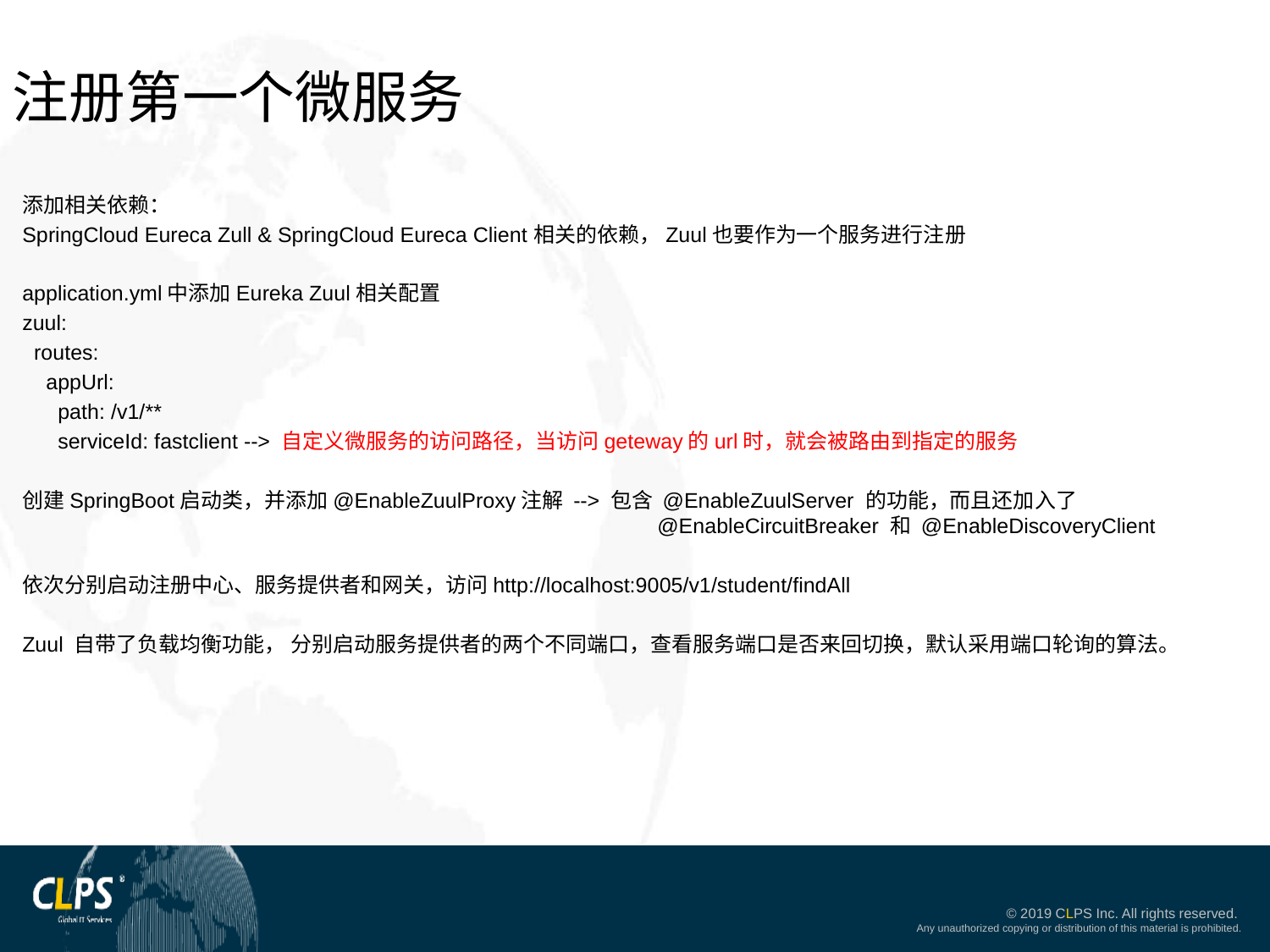

注册第一个微服务

添加相关依赖：
SpringCloud Eureca Zull & SpringCloud Eureca Client相关的依赖，Zuul也要作为一个服务进行注册

application.yml中添加Eureka Zuul相关配置
zuul:
  routes:
    appUrl:
      path: /v1/**
      serviceId: fastclient --> 自定义微服务的访问路径，当访问geteway的url时，就会被路由到指定的服务

创建SpringBoot启动类，并添加@EnableZuulProxy注解 --> 包含 @EnableZuulServer 的功能，而且还加入了 						@EnableCircuitBreaker 和 @EnableDiscoveryClient

依次分别启动注册中心、服务提供者和网关，访问http://localhost:9005/v1/student/findAll

Zuul 自带了负载均衡功能， 分别启动服务提供者的两个不同端口，查看服务端口是否来回切换，默认采用端口轮询的算法。

26